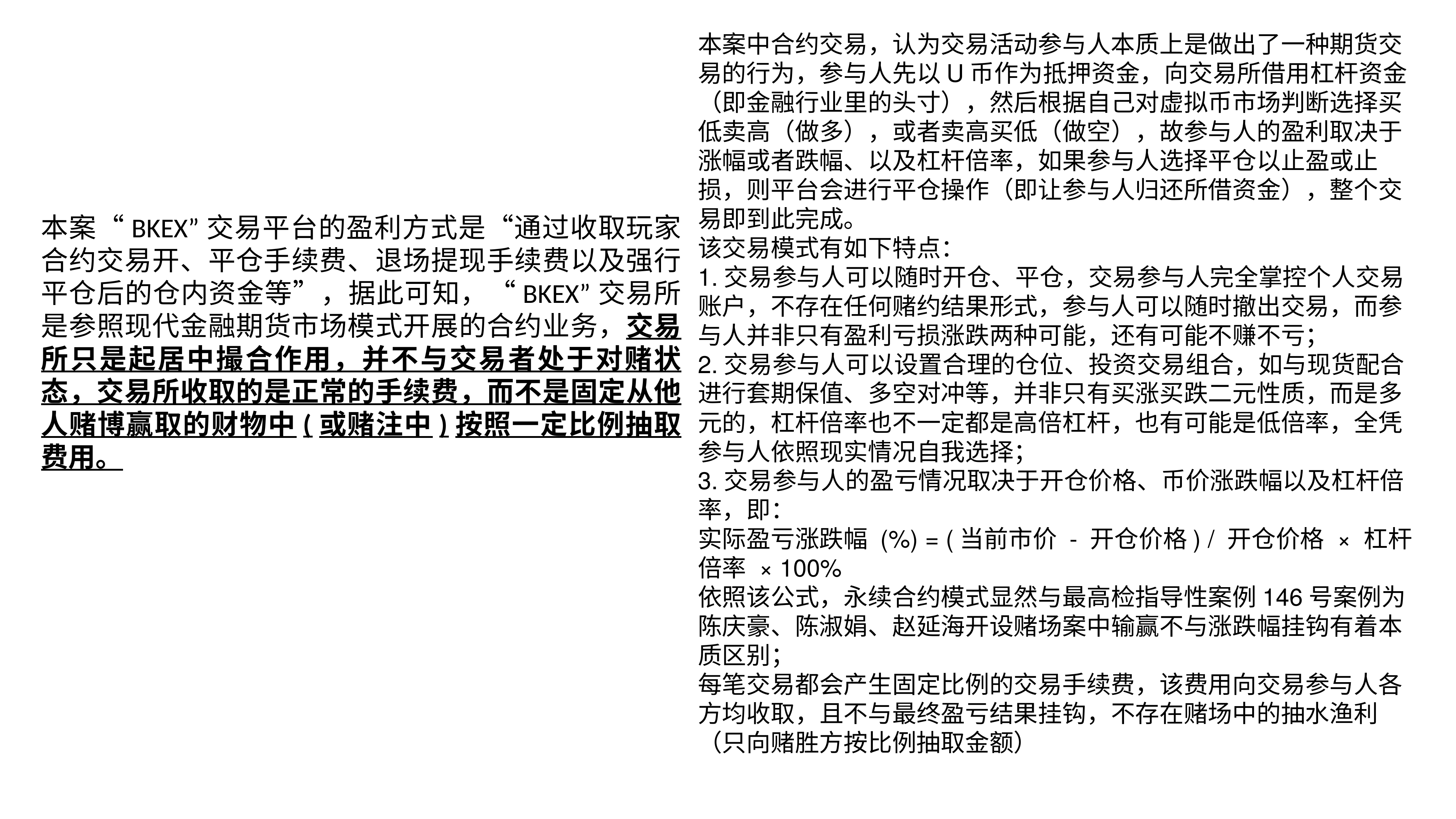

本案中合约交易，认为交易活动参与人本质上是做出了一种期货交易的行为，参与人先以U币作为抵押资金，向交易所借用杠杆资金（即金融行业里的头寸），然后根据自己对虚拟币市场判断选择买低卖高（做多），或者卖高买低（做空），故参与人的盈利取决于涨幅或者跌幅、以及杠杆倍率，如果参与人选择平仓以止盈或止损，则平台会进行平仓操作（即让参与人归还所借资金），整个交易即到此完成。
该交易模式有如下特点：
1.交易参与人可以随时开仓、平仓，交易参与人完全掌控个人交易账户，不存在任何赌约结果形式，参与人可以随时撤出交易，而参与人并非只有盈利亏损涨跌两种可能，还有可能不赚不亏；
2.交易参与人可以设置合理的仓位、投资交易组合，如与现货配合进行套期保值、多空对冲等，并非只有买涨买跌二元性质，而是多元的，杠杆倍率也不一定都是高倍杠杆，也有可能是低倍率，全凭参与人依照现实情况自我选择；
3.交易参与人的盈亏情况取决于开仓价格、币价涨跌幅以及杠杆倍率，即：
实际盈亏涨跌幅 (%) = (当前市价 - 开仓价格) / 开仓价格 × 杠杆倍率 × 100%
依照该公式，永续合约模式显然与最高检指导性案例146号案例为陈庆豪、陈淑娟、赵延海开设赌场案中输赢不与涨跌幅挂钩有着本质区别；
每笔交易都会产生固定比例的交易手续费，该费用向交易参与人各方均收取，且不与最终盈亏结果挂钩，不存在赌场中的抽水渔利（只向赌胜方按比例抽取金额）
本案“BKEX”交易平台的盈利方式是“通过收取玩家合约交易开、平仓手续费、退场提现手续费以及强行平仓后的仓内资金等”，据此可知，“BKEX”交易所是参照现代金融期货市场模式开展的合约业务，交易所只是起居中撮合作用，并不与交易者处于对赌状态，交易所收取的是正常的手续费，而不是固定从他人赌博赢取的财物中(或赌注中)按照一定比例抽取费用。